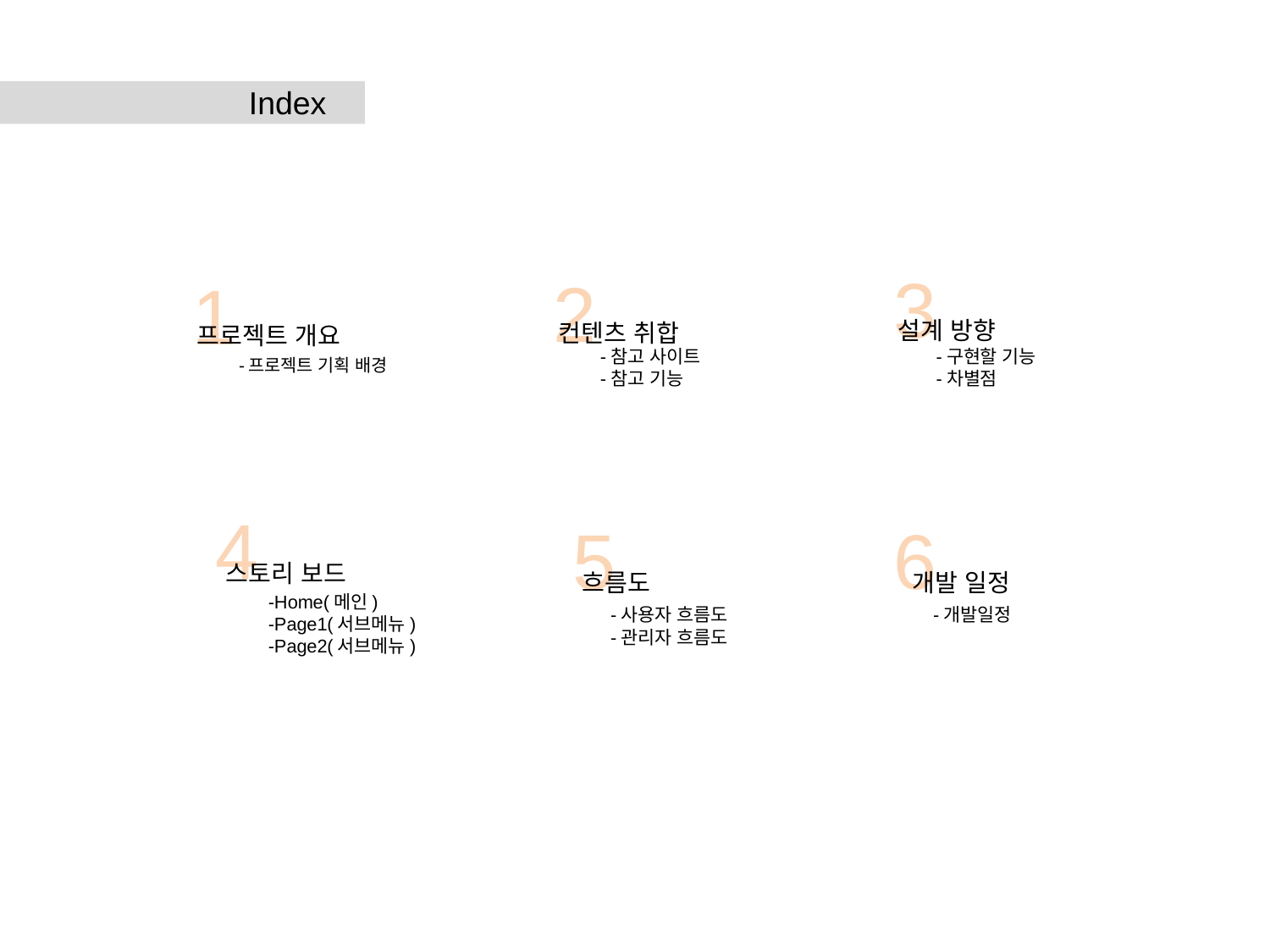

Index

3
설계 방향
-구현할 기능
-차별점
2
컨텐츠 취합
-참고 사이트
-참고 기능
1
프로젝트 개요
-프로젝트 기획 배경

4
스토리 보드
-Home(메인)
-Page1(서브메뉴)
-Page2(서브메뉴)
5
흐름도
-사용자 흐름도
-관리자 흐름도
6
개발 일정
-개발일정